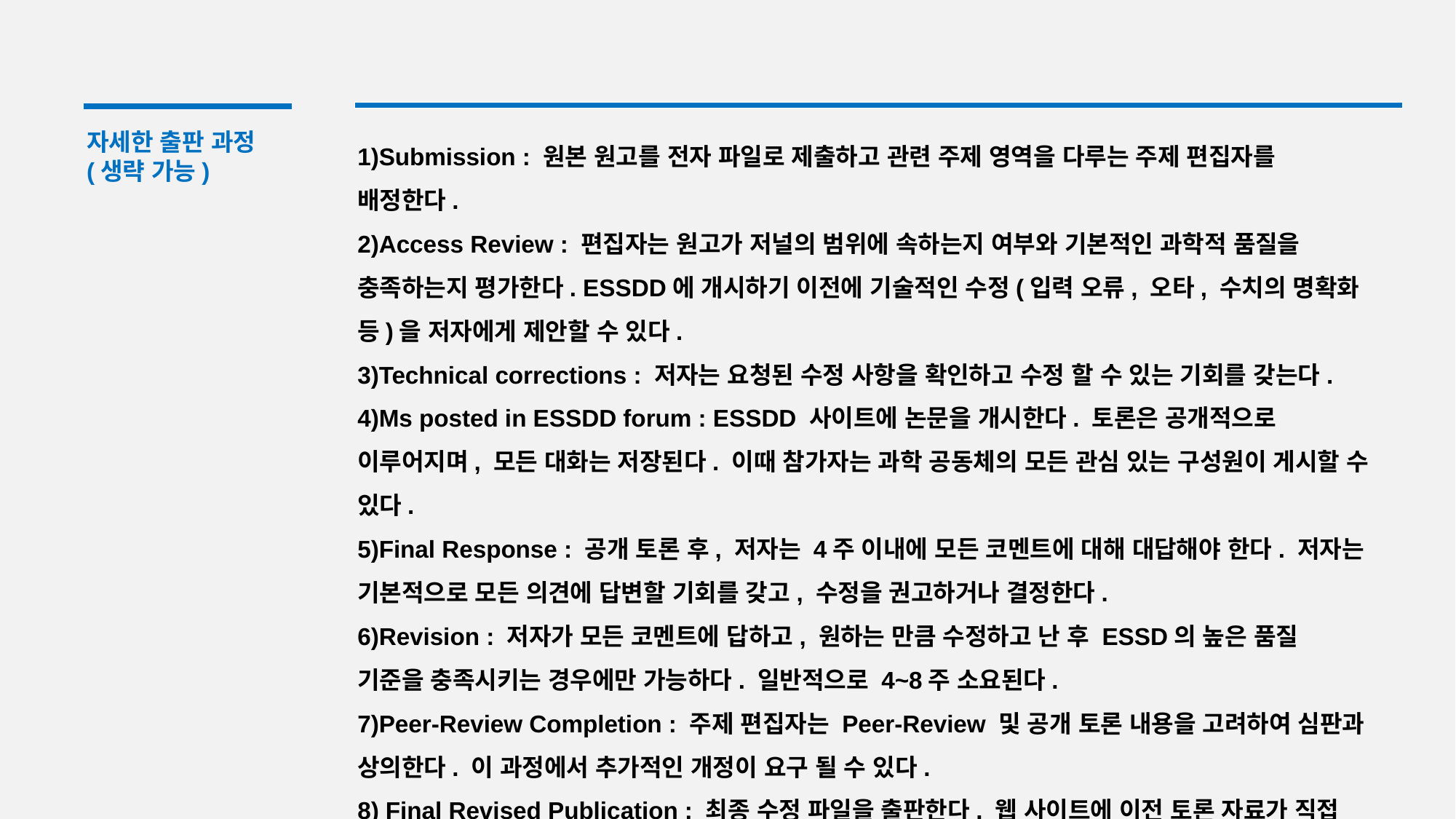

자세한 출판 과정
(생략 가능)
1)Submission : 원본 원고를 전자 파일로 제출하고 관련 주제 영역을 다루는 주제 편집자를 배정한다.
2)Access Review : 편집자는 원고가 저널의 범위에 속하는지 여부와 기본적인 과학적 품질을 충족하는지 평가한다. ESSDD에 개시하기 이전에 기술적인 수정(입력 오류, 오타, 수치의 명확화 등)을 저자에게 제안할 수 있다.
3)Technical corrections : 저자는 요청된 수정 사항을 확인하고 수정 할 수 있는 기회를 갖는다.
4)Ms posted in ESSDD forum : ESSDD 사이트에 논문을 개시한다. 토론은 공개적으로 이루어지며, 모든 대화는 저장된다. 이때 참가자는 과학 공동체의 모든 관심 있는 구성원이 게시할 수 있다.
5)Final Response : 공개 토론 후, 저자는 4주 이내에 모든 코멘트에 대해 대답해야 한다. 저자는 기본적으로 모든 의견에 답변할 기회를 갖고, 수정을 권고하거나 결정한다.
6)Revision : 저자가 모든 코멘트에 답하고, 원하는 만큼 수정하고 난 후 ESSD의 높은 품질 기준을 충족시키는 경우에만 가능하다. 일반적으로 4~8주 소요된다.
7)Peer-Review Completion : 주제 편집자는 Peer-Review 및 공개 토론 내용을 고려하여 심판과 상의한다. 이 과정에서 추가적인 개정이 요구 될 수 있다.
8) Final Revised Publication : 최종 수정 파일을 출판한다. 웹 사이트에 이전 토론 자료가 직접 연결되고, 개시된다. 또한 이전에 수정하기 전 파일도 함께 공개된다. 모든 간행물은 영구적으로 보관되며 인터넷을 통해 공개상태로 유지된다. 최종 개정된 논문은 인쇄본으로도 제공된다.